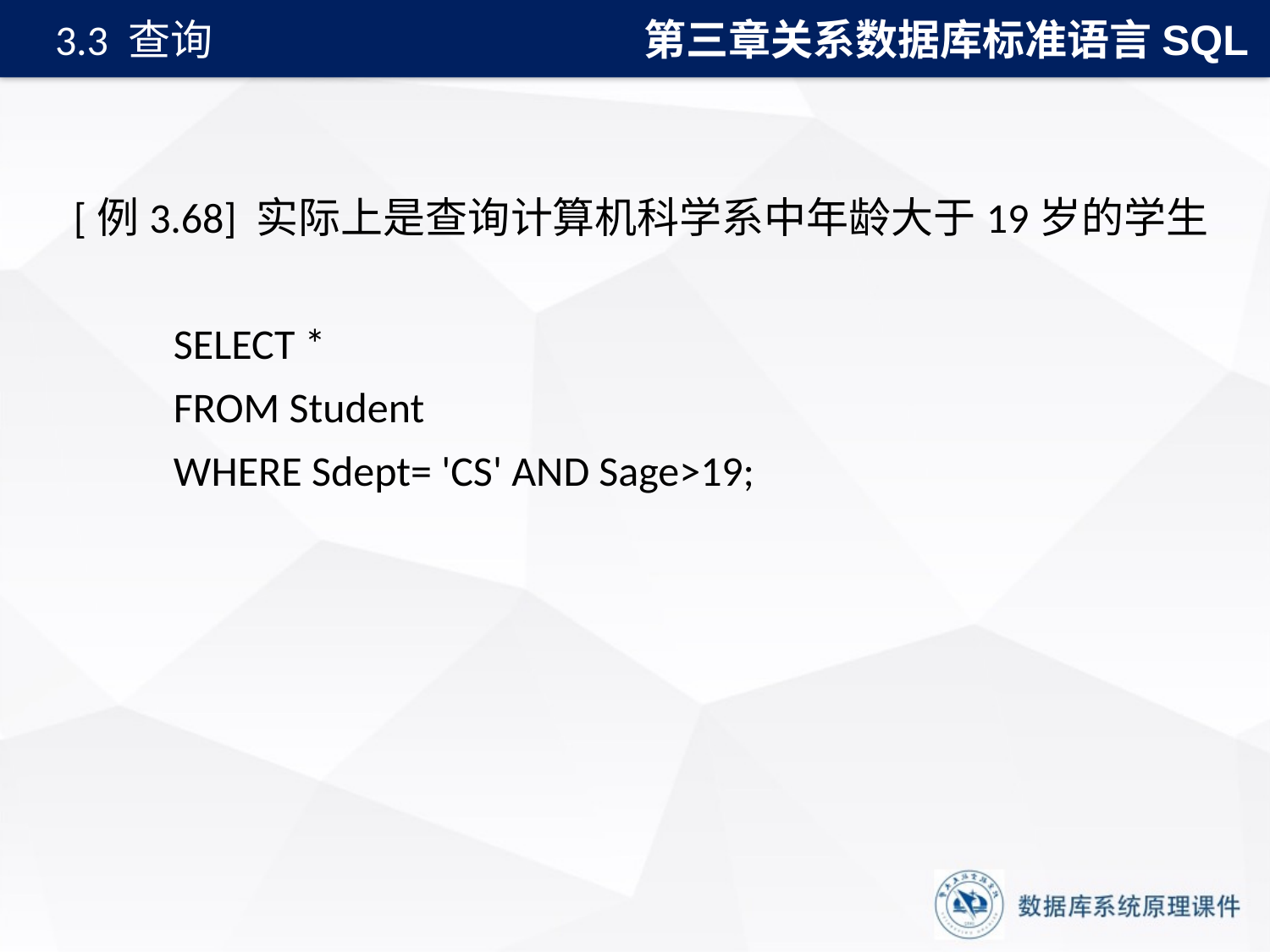

第三章关系数据库标准语言SQL
3.3 查询
[例3.68] 实际上是查询计算机科学系中年龄大于19岁的学生

SELECT *
FROM Student
WHERE Sdept= 'CS' AND Sage>19;